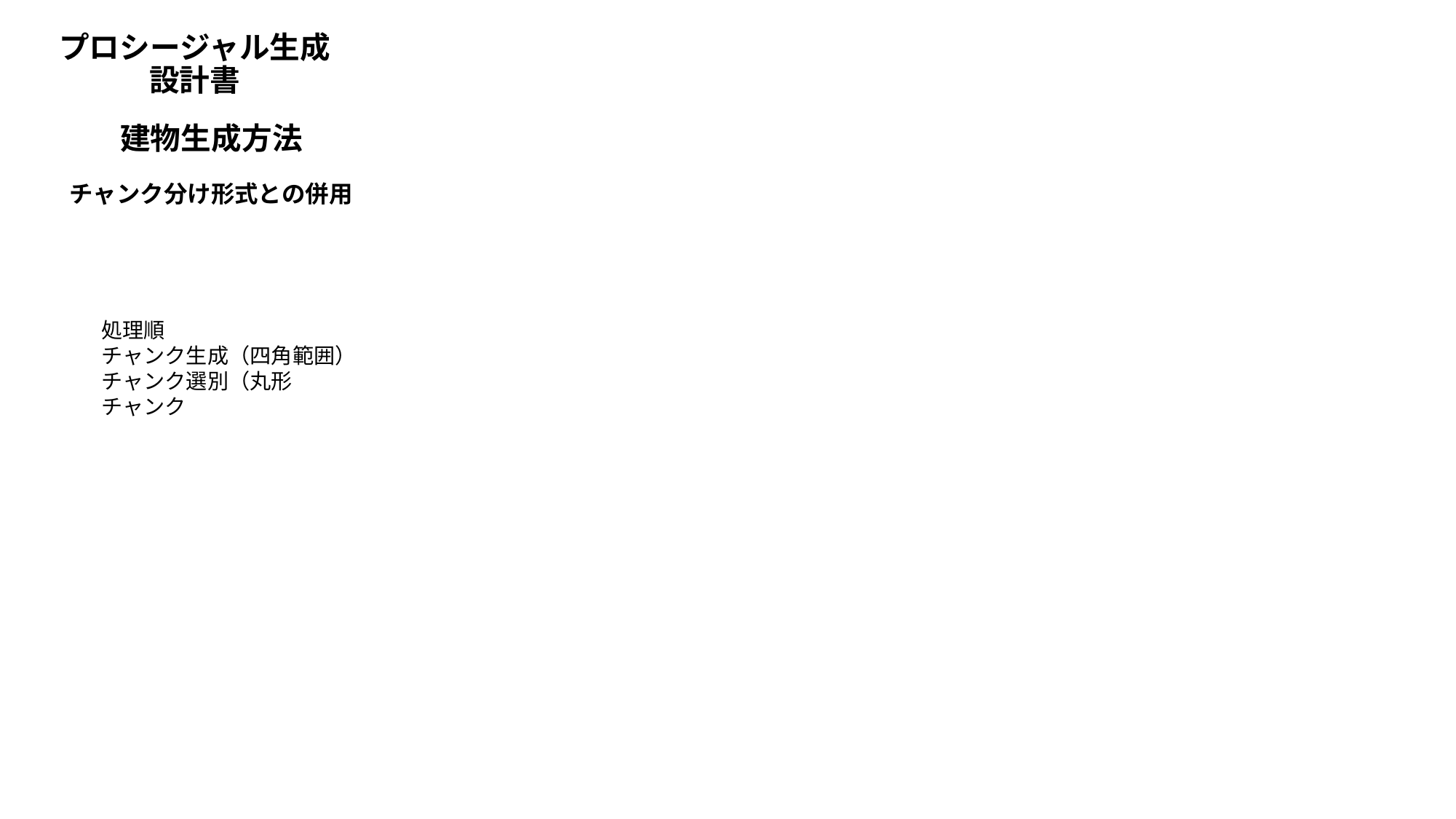

# プロシージャル生成 設計書
建物生成方法
チャンク分け形式との併用
処理順
チャンク生成（四角範囲）
チャンク選別（丸形
チャンク